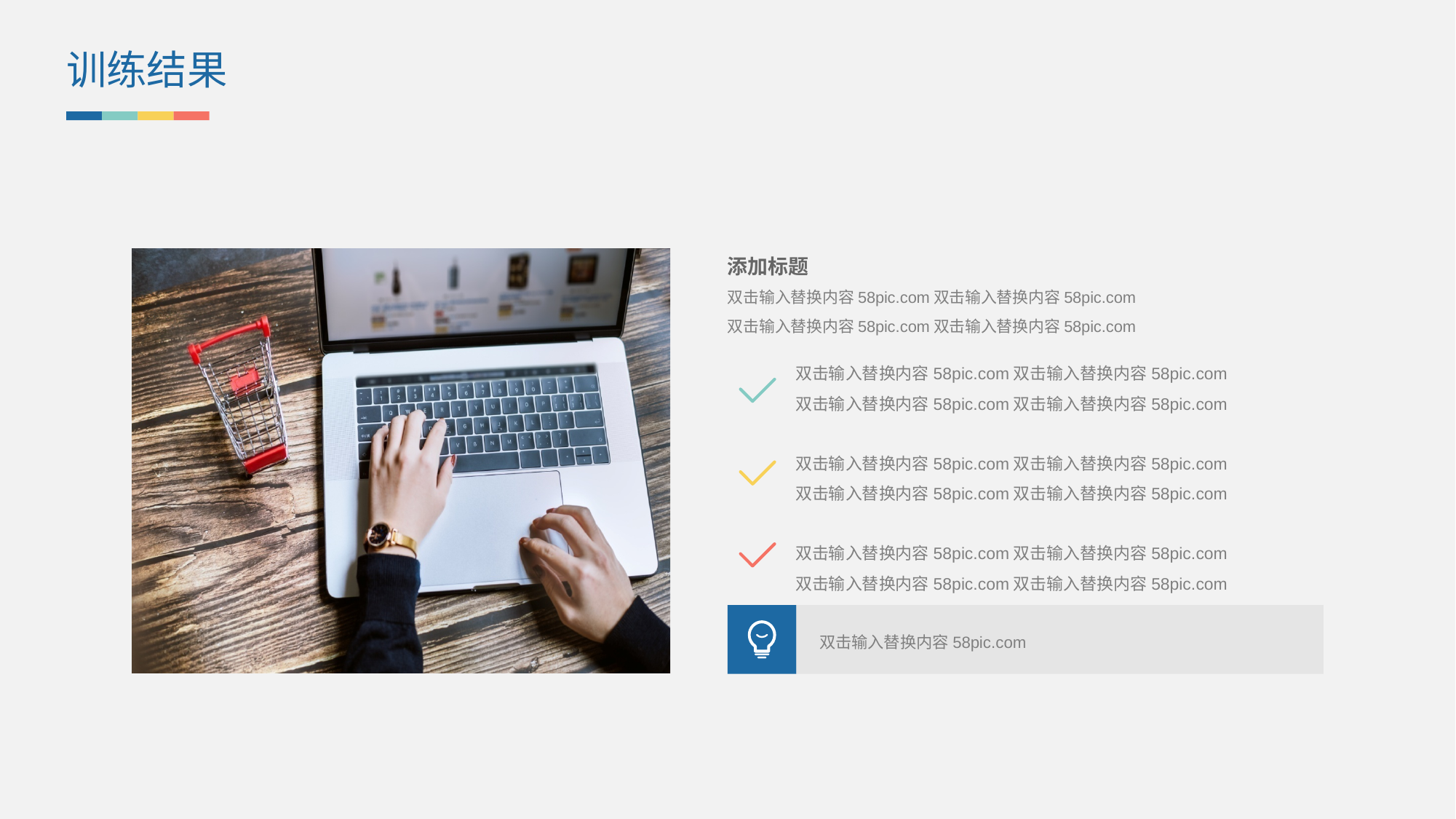

训练结果

添加标题
双击输入替换内容58pic.com双击输入替换内容58pic.com
双击输入替换内容58pic.com双击输入替换内容58pic.com
双击输入替换内容58pic.com双击输入替换内容58pic.com
双击输入替换内容58pic.com双击输入替换内容58pic.com

双击输入替换内容58pic.com双击输入替换内容58pic.com
双击输入替换内容58pic.com双击输入替换内容58pic.com

双击输入替换内容58pic.com双击输入替换内容58pic.com
双击输入替换内容58pic.com双击输入替换内容58pic.com

双击输入替换内容58pic.com